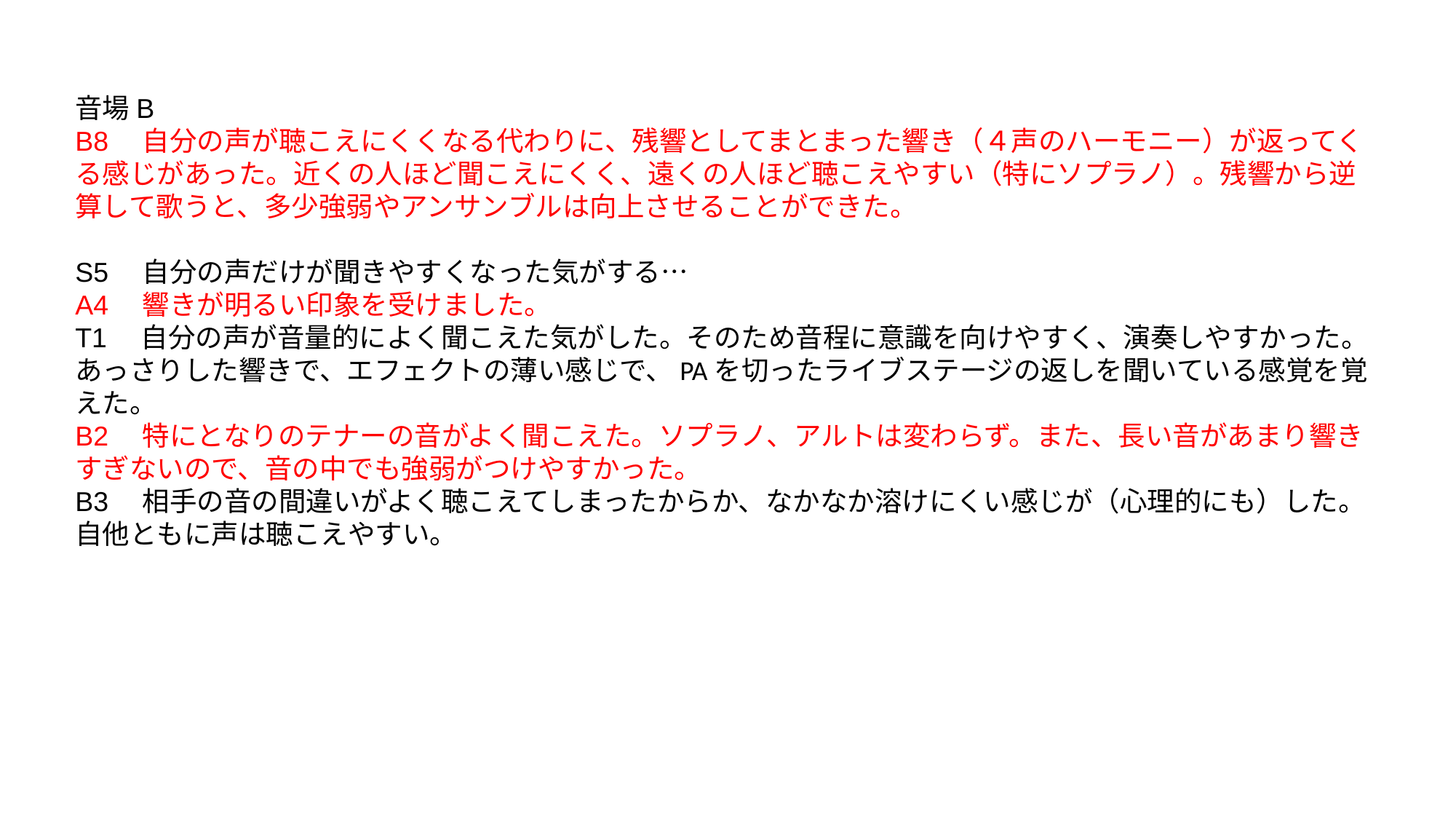

音場B
B8　自分の声が聴こえにくくなる代わりに、残響としてまとまった響き（４声のハーモニー）が返ってくる感じがあった。近くの人ほど聞こえにくく、遠くの人ほど聴こえやすい（特にソプラノ）。残響から逆算して歌うと、多少強弱やアンサンブルは向上させることができた。

S5　自分の声だけが聞きやすくなった気がする…
A4　響きが明るい印象を受けました。
T1　自分の声が音量的によく聞こえた気がした。そのため音程に意識を向けやすく、演奏しやすかった。あっさりした響きで、エフェクトの薄い感じで、PAを切ったライブステージの返しを聞いている感覚を覚えた。
B2　特にとなりのテナーの音がよく聞こえた。ソプラノ、アルトは変わらず。また、長い音があまり響きすぎないので、音の中でも強弱がつけやすかった。
B3　相手の音の間違いがよく聴こえてしまったからか、なかなか溶けにくい感じが（心理的にも）した。自他ともに声は聴こえやすい。